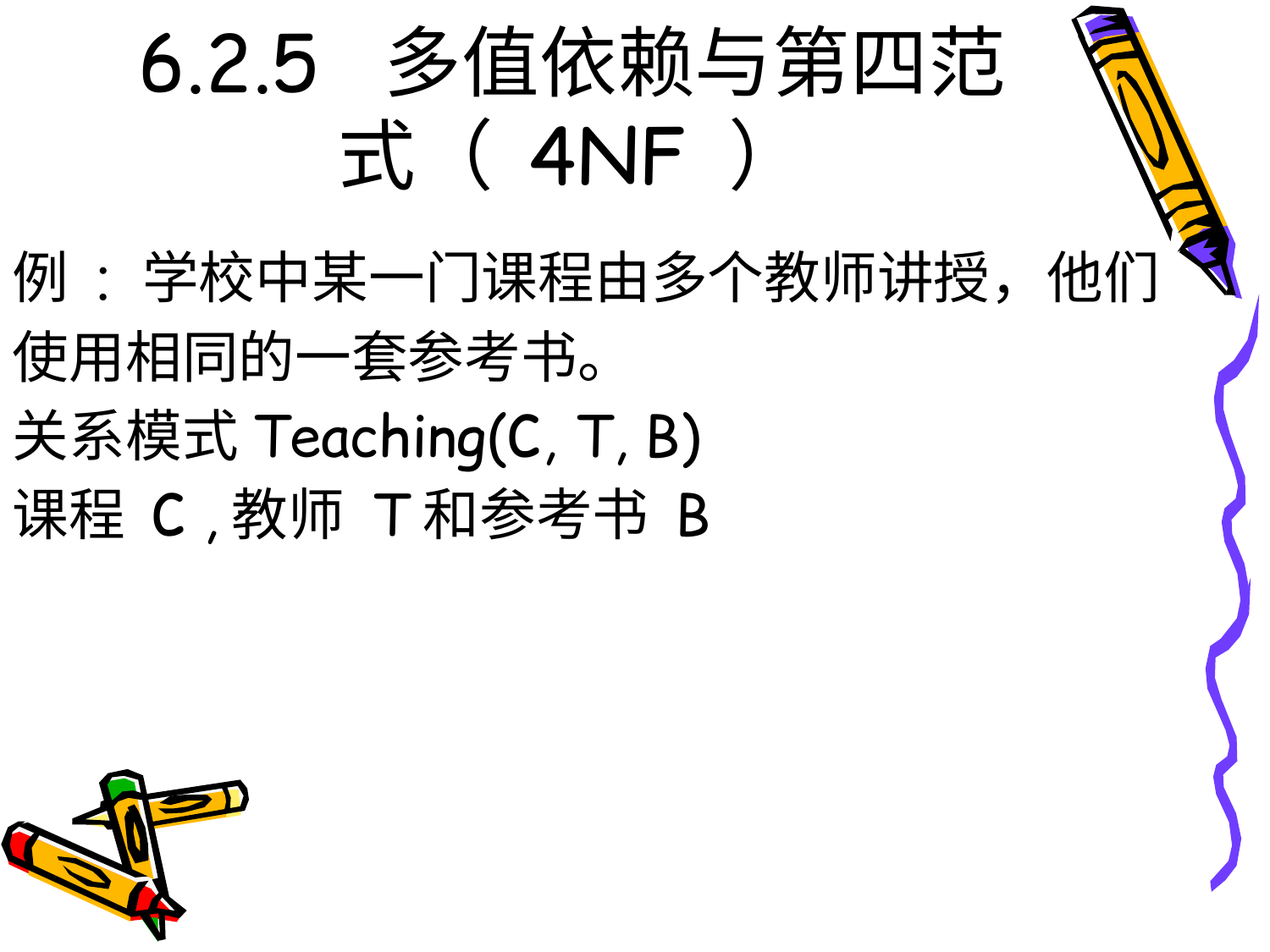

# 6.2.5  多值依赖与第四范式（ 4NF ）
例 : 学校中某一门课程由多个教师讲授，他们
使用相同的一套参考书。
关系模式Teaching(C, T, B)
课程 C ,教师 T和参考书 B